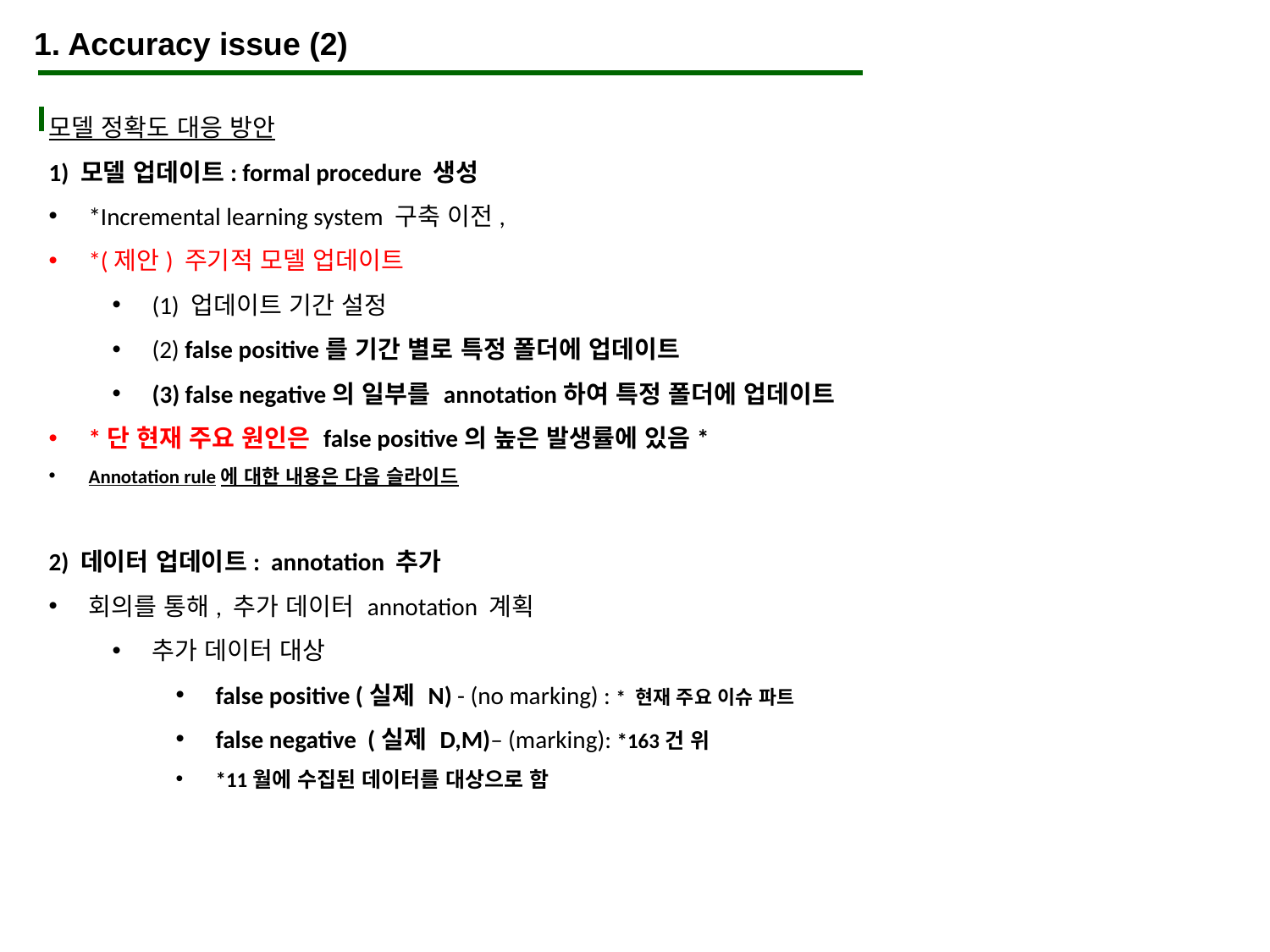

1. Accuracy issue (2)
모델 정확도 대응 방안
1) 모델 업데이트: formal procedure 생성
*Incremental learning system 구축 이전,
*(제안) 주기적 모델 업데이트
(1) 업데이트 기간 설정
(2) false positive를 기간 별로 특정 폴더에 업데이트
(3) false negative의 일부를 annotation하여 특정 폴더에 업데이트
*단 현재 주요 원인은 false positive의 높은 발생률에 있음*
Annotation rule에 대한 내용은 다음 슬라이드

2) 데이터 업데이트:  annotation 추가
회의를 통해, 추가 데이터 annotation 계획
추가 데이터 대상
false positive (실제 N) - (no marking) : * 현재 주요 이슈 파트
false negative  (실제 D,M)– (marking): *163건 위
*11월에 수집된 데이터를 대상으로 함